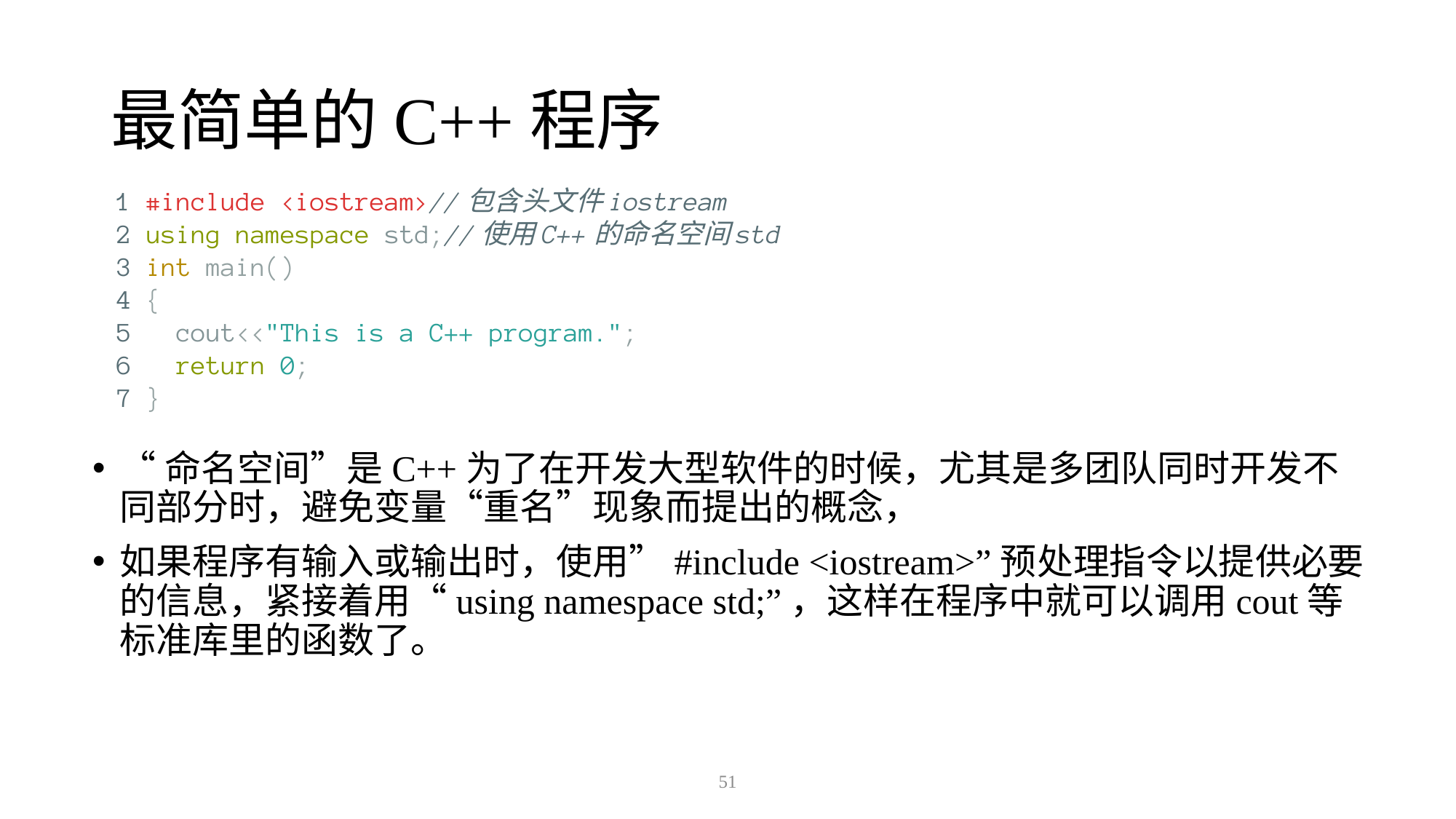

# 最简单的C++程序
 1 #include <iostream>//包含头文件iostream
 2 using namespace std;//使用C++的命名空间std
 3 int main()
 4 {
 5   cout<<"This is a C++ program.";
 6   return 0;
 7 }
“命名空间”是C++为了在开发大型软件的时候，尤其是多团队同时开发不同部分时，避免变量“重名”现象而提出的概念，
如果程序有输入或输出时，使用”#include <iostream>”预处理指令以提供必要的信息，紧接着用“using namespace std;”，这样在程序中就可以调用cout等标准库里的函数了。
51